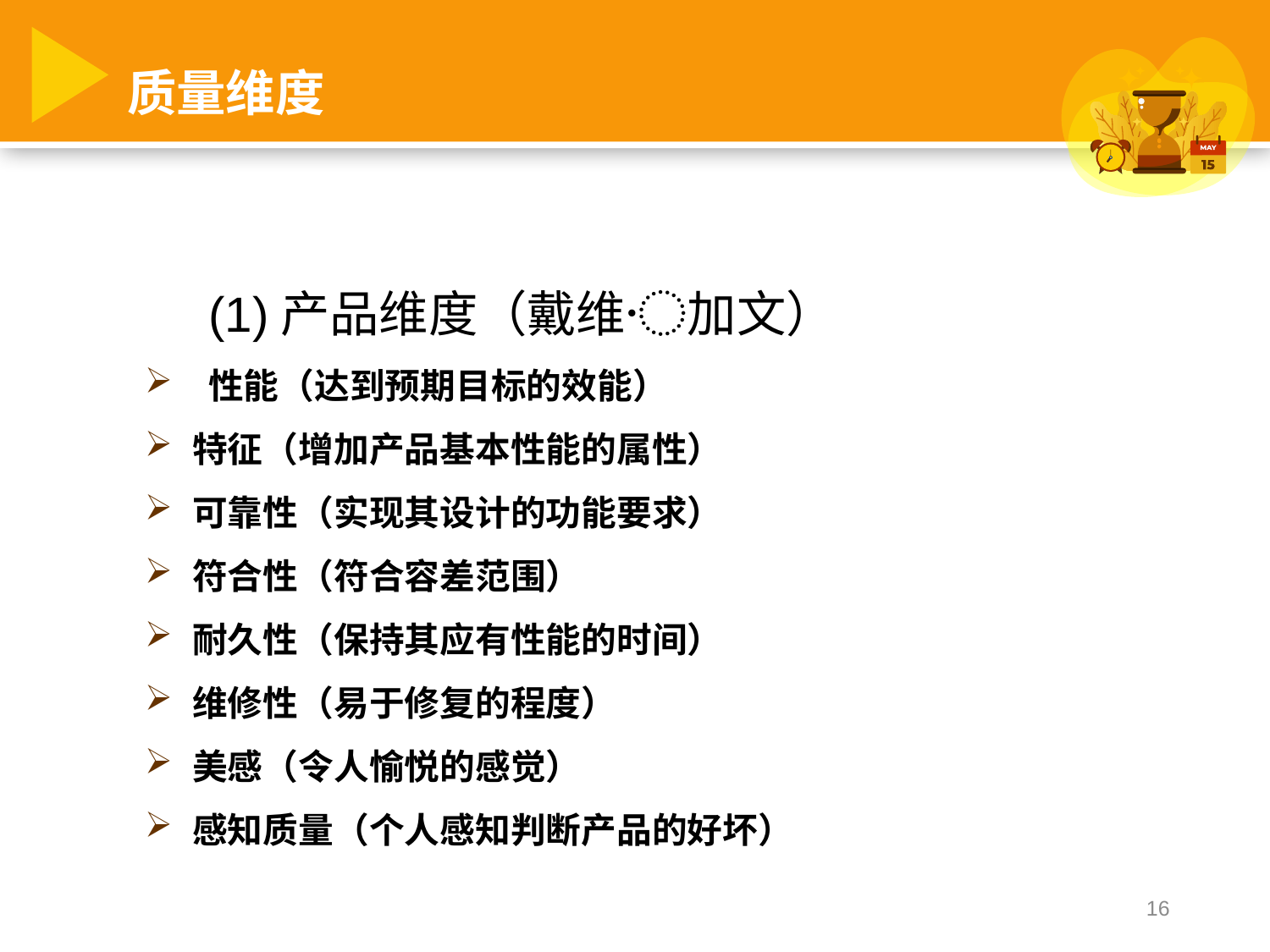

质量维度

(1)产品维度（戴维〮加文）
性能（达到预期目标的效能）
特征（增加产品基本性能的属性）
可靠性（实现其设计的功能要求）
符合性（符合容差范围）
耐久性（保持其应有性能的时间）
维修性（易于修复的程度）
美感（令人愉悦的感觉）
感知质量（个人感知判断产品的好坏）
16